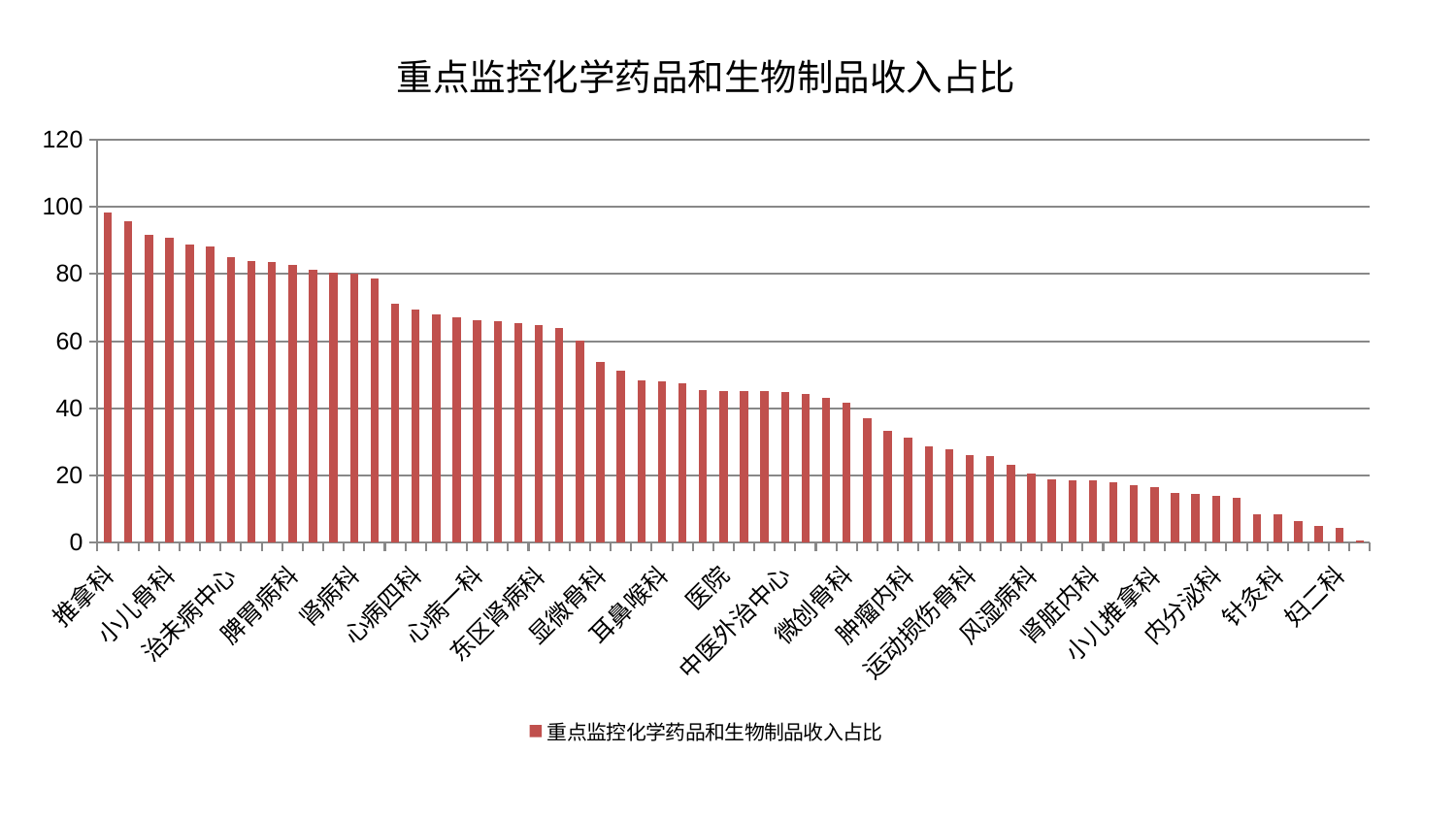

### Chart: 重点监控化学药品和生物制品收入占比

| Category | 重点监控化学药品和生物制品收入占比 |
|---|---|
| 推拿科 | 98.22131522343722 |
| 关节骨科 | 95.83263099966418 |
| 美容皮肤科 | 91.7101327676234 |
| 小儿骨科 | 90.66916963073155 |
| 乳腺甲状腺外科 | 88.67211589684672 |
| 口腔科 | 88.19749496092413 |
| 治未病中心 | 85.00486210520562 |
| 脑病三科 | 83.86071161500351 |
| 儿科 | 83.63187979183336 |
| 脾胃病科 | 82.79649714135677 |
| 心病二科 | 81.30171560103967 |
| 身心医学科 | 80.27064732381577 |
| 肾病科 | 80.00161063878922 |
| 神经内科 | 78.57467513542453 |
| 脑病一科 | 71.14669464302656 |
| 心病四科 | 69.4818600748759 |
| 骨科 | 67.96174421307492 |
| 肛肠科 | 67.07377530534842 |
| 心病一科 | 66.10901562085918 |
| 肝胆外科 | 65.81940819799759 |
| 脑病二科 | 65.25881055231393 |
| 东区肾病科 | 64.66601496793143 |
| 普通外科 | 63.98433470231277 |
| 老年医学科 | 60.16271733689624 |
| 显微骨科 | 53.7954644234363 |
| 泌尿外科 | 51.24979337232669 |
| 血液科 | 48.42688245634579 |
| 耳鼻喉科 | 48.14646437146808 |
| 康复科 | 47.322140242340474 |
| 中医经典科 | 45.34343449152549 |
| 医院 | 45.212205769175014 |
| 肝病科 | 45.04226788858938 |
| 神经外科 | 45.027826052470154 |
| 中医外治中心 | 44.88763030741243 |
| 脾胃科消化科合并 | 44.309279008228984 |
| 男科 | 43.2250386918338 |
| 微创骨科 | 41.797558774185404 |
| 创伤骨科 | 36.930406868164354 |
| 妇科妇二科合并 | 33.42867046110109 |
| 肿瘤内科 | 31.232499001642 |
| 消化内科 | 28.713935978410166 |
| 综合内科 | 27.88557649062038 |
| 运动损伤骨科 | 26.075418379372284 |
| 西区重症医学科 | 25.69750027444504 |
| 脊柱骨科 | 23.039319571031314 |
| 风湿病科 | 20.50077441319498 |
| 妇科 | 18.823071831505555 |
| 心病三科 | 18.635891659237313 |
| 肾脏内科 | 18.610461014565605 |
| 东区重症医学科 | 17.875220448036 |
| 重症医学科 | 17.028370284964222 |
| 小儿推拿科 | 16.573351105053604 |
| 皮肤科 | 14.728423759568866 |
| 心血管内科 | 14.499557794169382 |
| 内分泌科 | 13.785834277417997 |
| 眼科 | 13.452688114274958 |
| 呼吸内科 | 8.38325091402079 |
| 针灸科 | 8.297633259679182 |
| 产科 | 6.513433811751135 |
| 周围血管科 | 5.034424390709846 |
| 妇二科 | 4.265295831346161 |
| 胸外科 | 0.5435537845936755 |
107